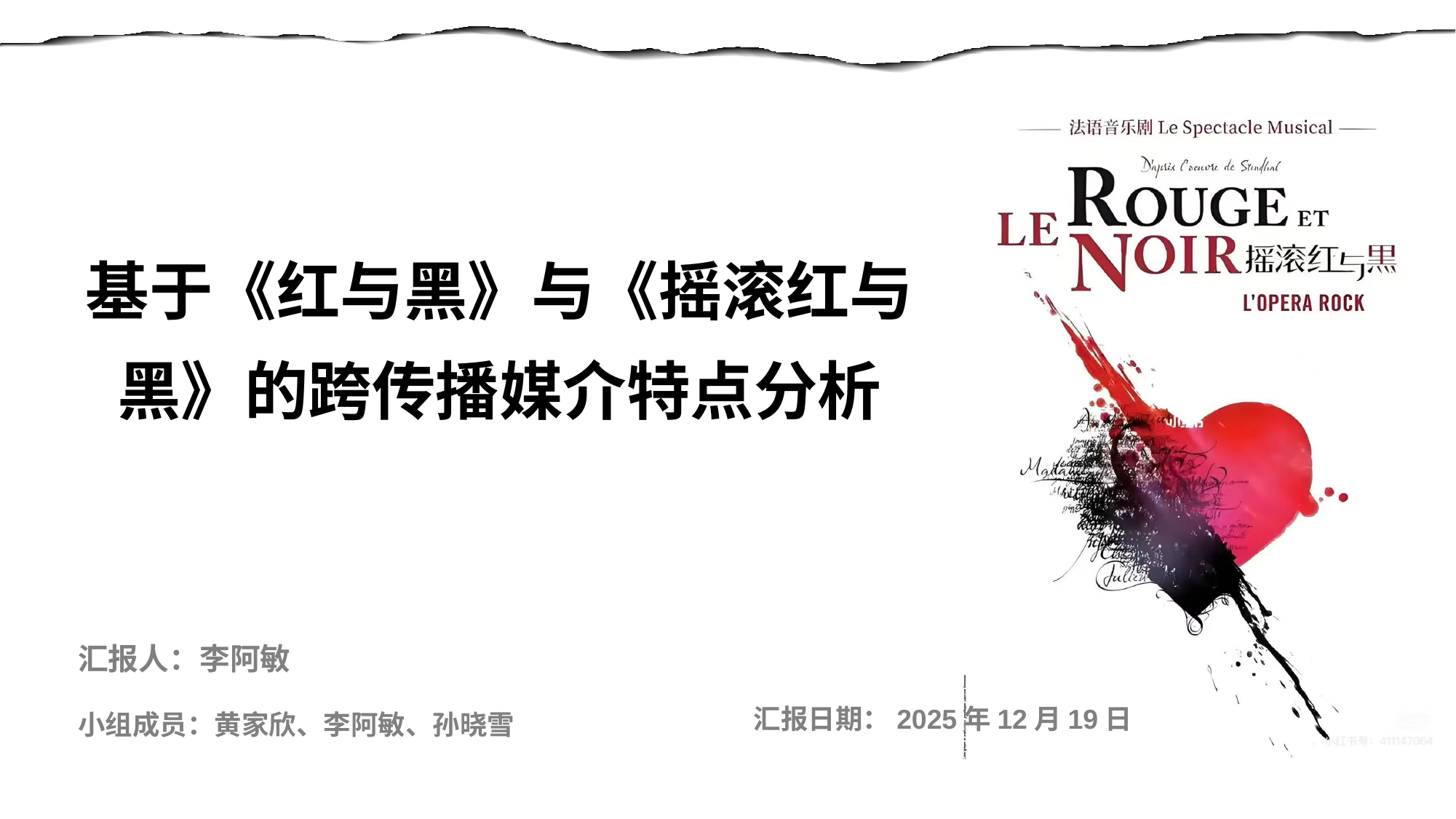

# 基于《红与黑》与《摇滚红与黑》的跨传播媒介特点分析
汇报人：李阿敏
小组成员：黄家欣、李阿敏、孙晓雪

汇汇报日期：2025年12月19日